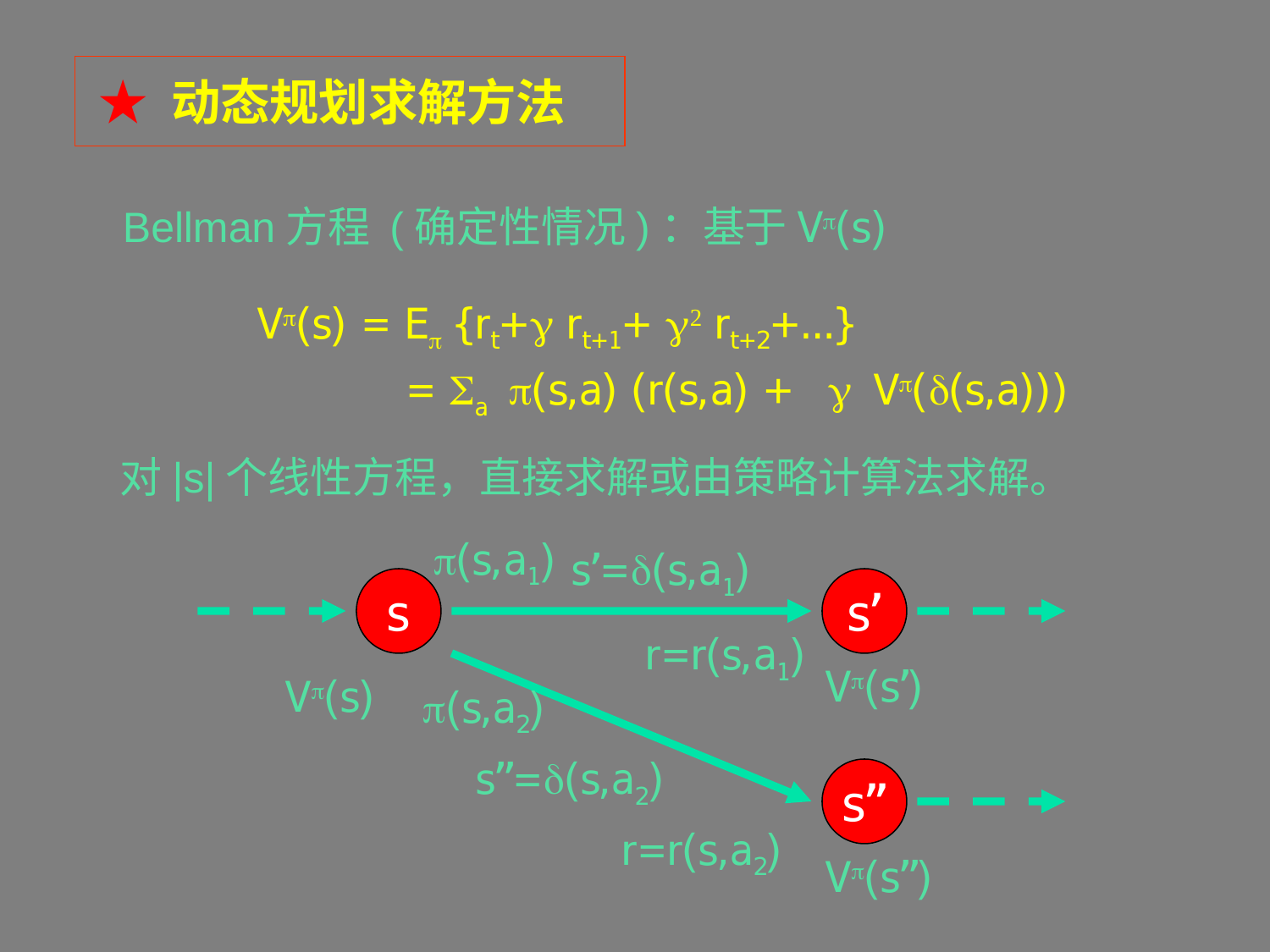

★ 动态规划求解方法
# Bellman方程 (确定性情况)：基于Vπ(s)
         Vπ(s) = Eπ {rt+γ rt+1+ γ2 rt+2+…}
        	       = Σa π(s,a) (r(s,a) +  γ Vπ(δ(s,a)))
对|s|个线性方程，直接求解或由策略计算法求解。
π(s,a1)
s’=δ(s,a1)
s
s’

r=r(s,a1)

Vπ(s’)
Vπ(s)
π(s,a2)
s’’=δ(s,a2)
s’’

r=r(s,a2)
Vπ(s’’)